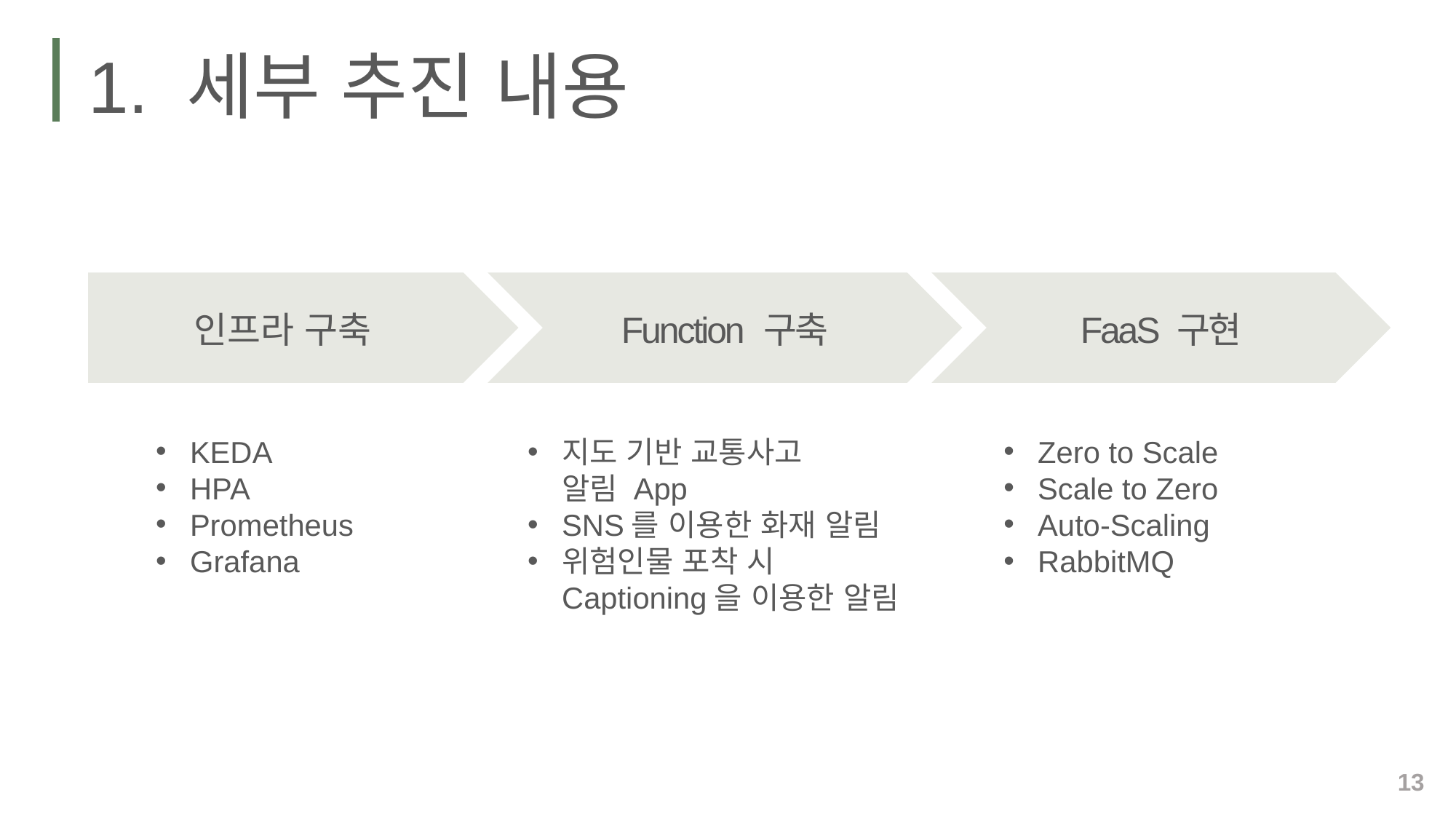

1. 세부 추진 내용

인프라 구축
Function 구축
FaaS 구현
KEDA
HPA
Prometheus
Grafana
지도 기반 교통사고
알림 App
SNS를 이용한 화재 알림
위험인물 포착 시
Captioning을 이용한 알림
Zero to Scale
Scale to Zero
Auto-Scaling
RabbitMQ
13